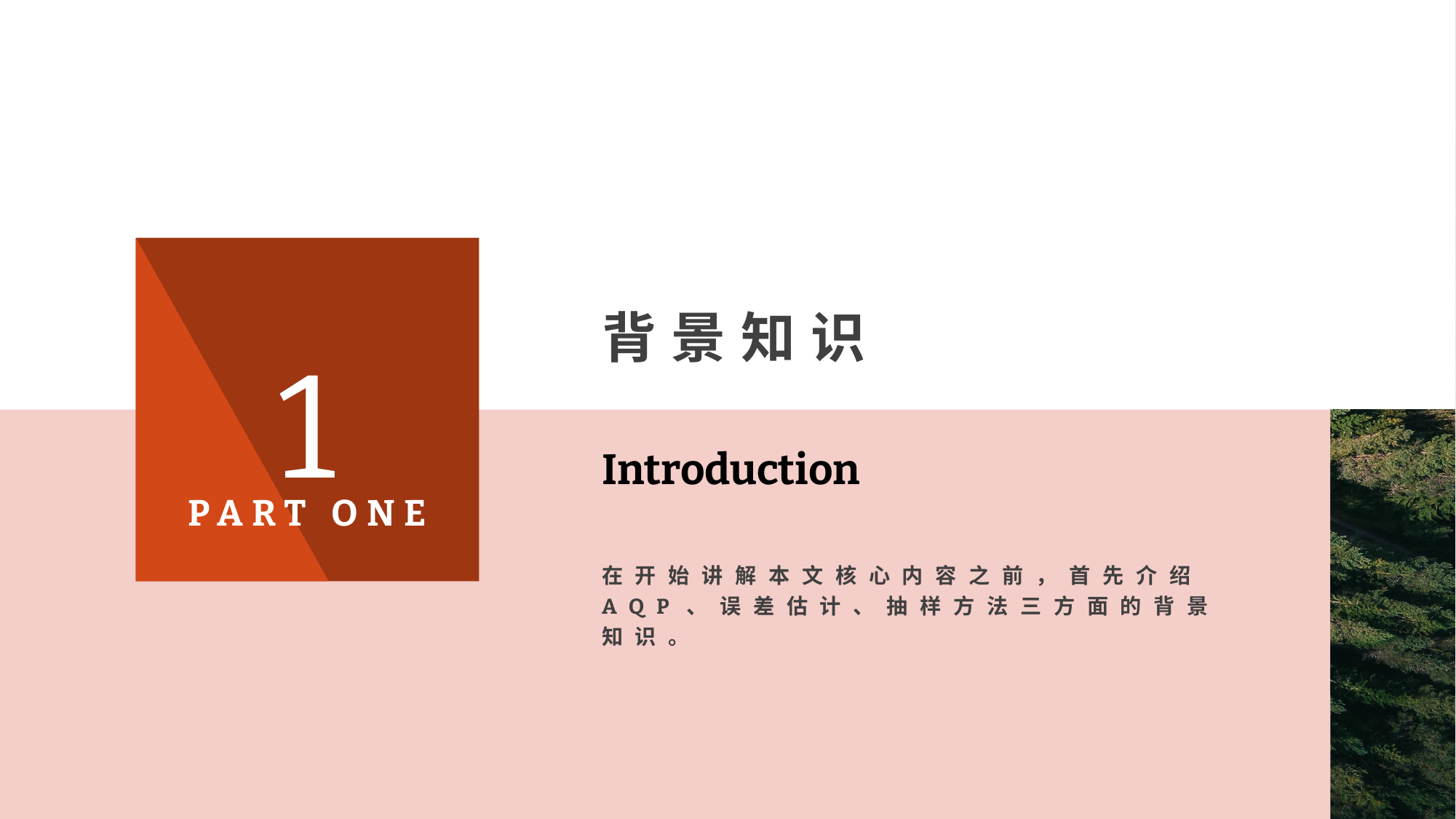

1
PART ONE
背景知识

Introduction
在开始讲解本文核心内容之前，首先介绍AQP、误差估计、抽样方法三方面的背景知识。